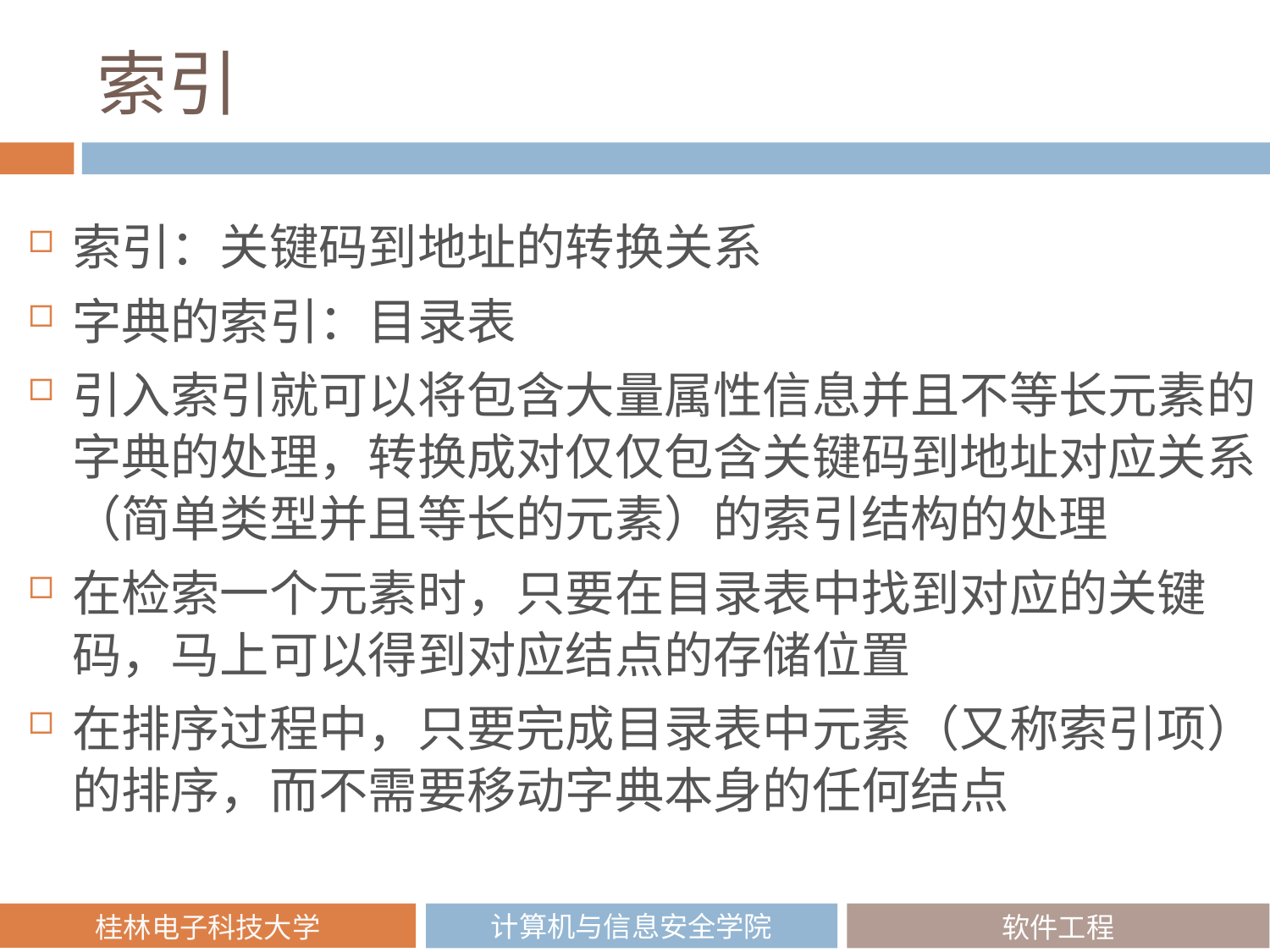

# 索引
索引：关键码到地址的转换关系
字典的索引：目录表
引入索引就可以将包含大量属性信息并且不等长元素的字典的处理，转换成对仅仅包含关键码到地址对应关系（简单类型并且等长的元素）的索引结构的处理
在检索一个元素时，只要在目录表中找到对应的关键码，马上可以得到对应结点的存储位置
在排序过程中，只要完成目录表中元素（又称索引项）的排序，而不需要移动字典本身的任何结点